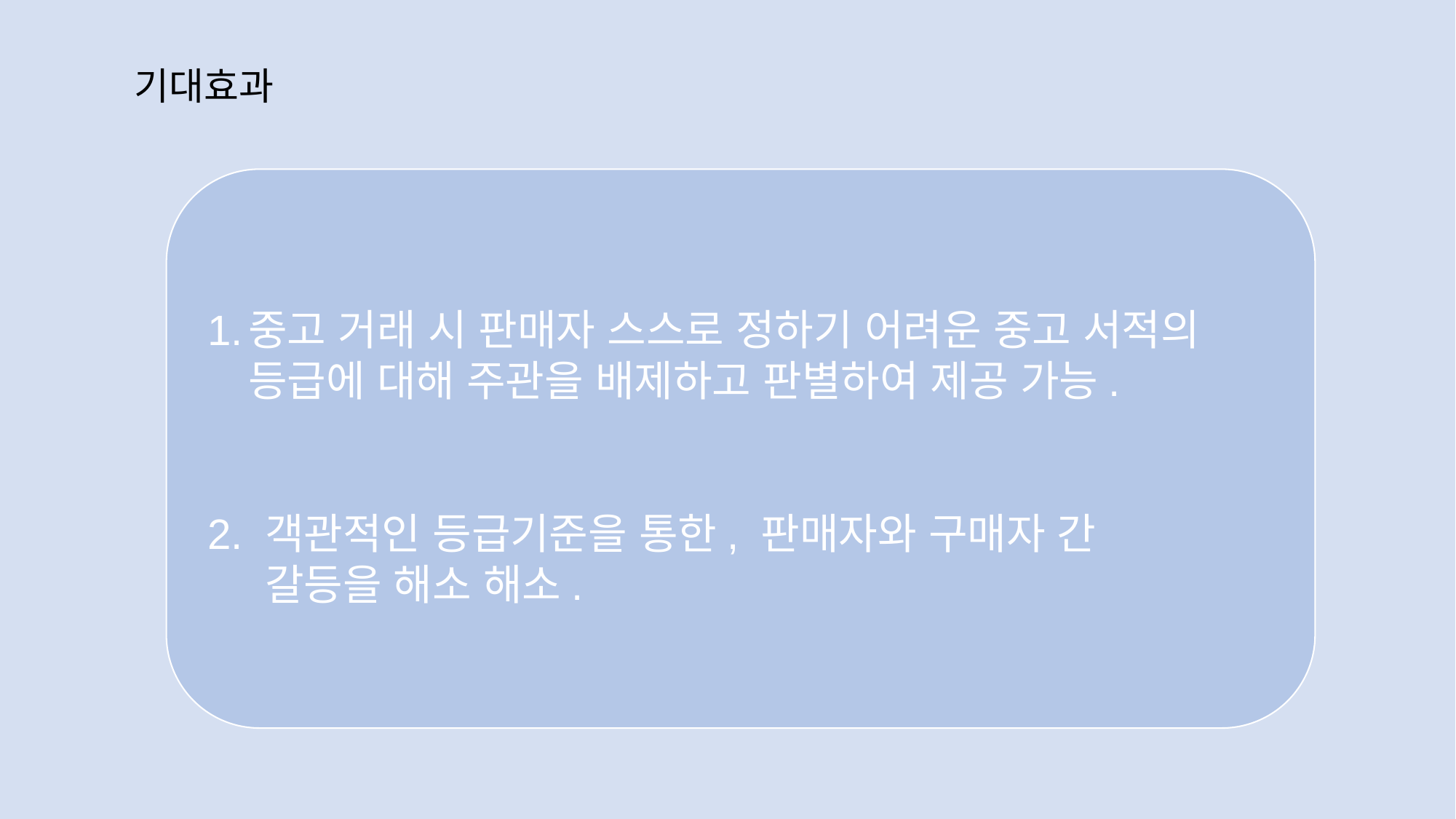

기대효과

중고 거래 시 판매자 스스로 정하기 어려운 중고 서적의 등급에 대해 주관을 배제하고 판별하여 제공 가능.

2. 객관적인 등급기준을 통한, 판매자와 구매자 간
    갈등을 해소 해소.